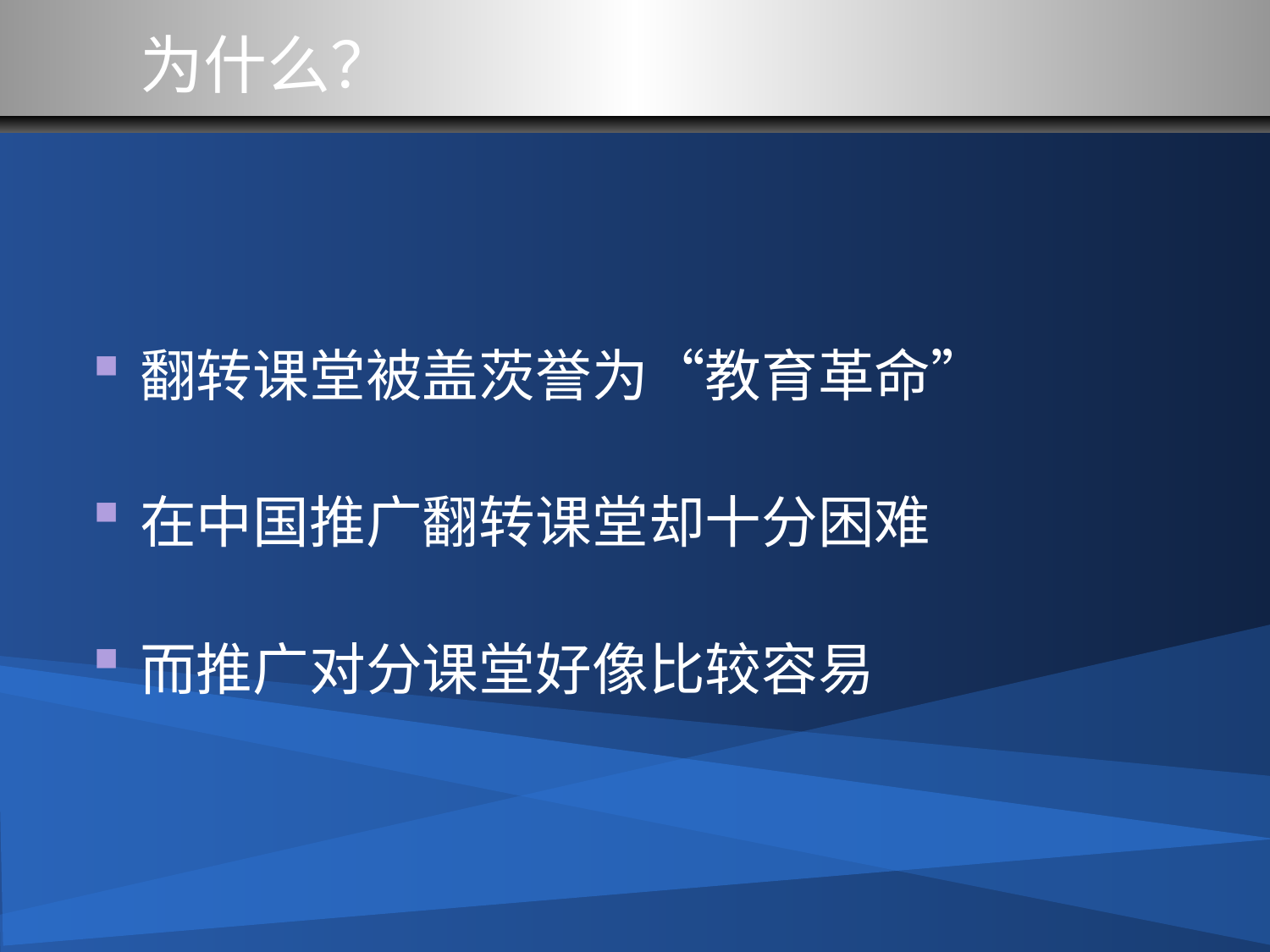

为什么？
翻转课堂被盖茨誉为“教育革命”
在中国推广翻转课堂却十分困难
而推广对分课堂好像比较容易